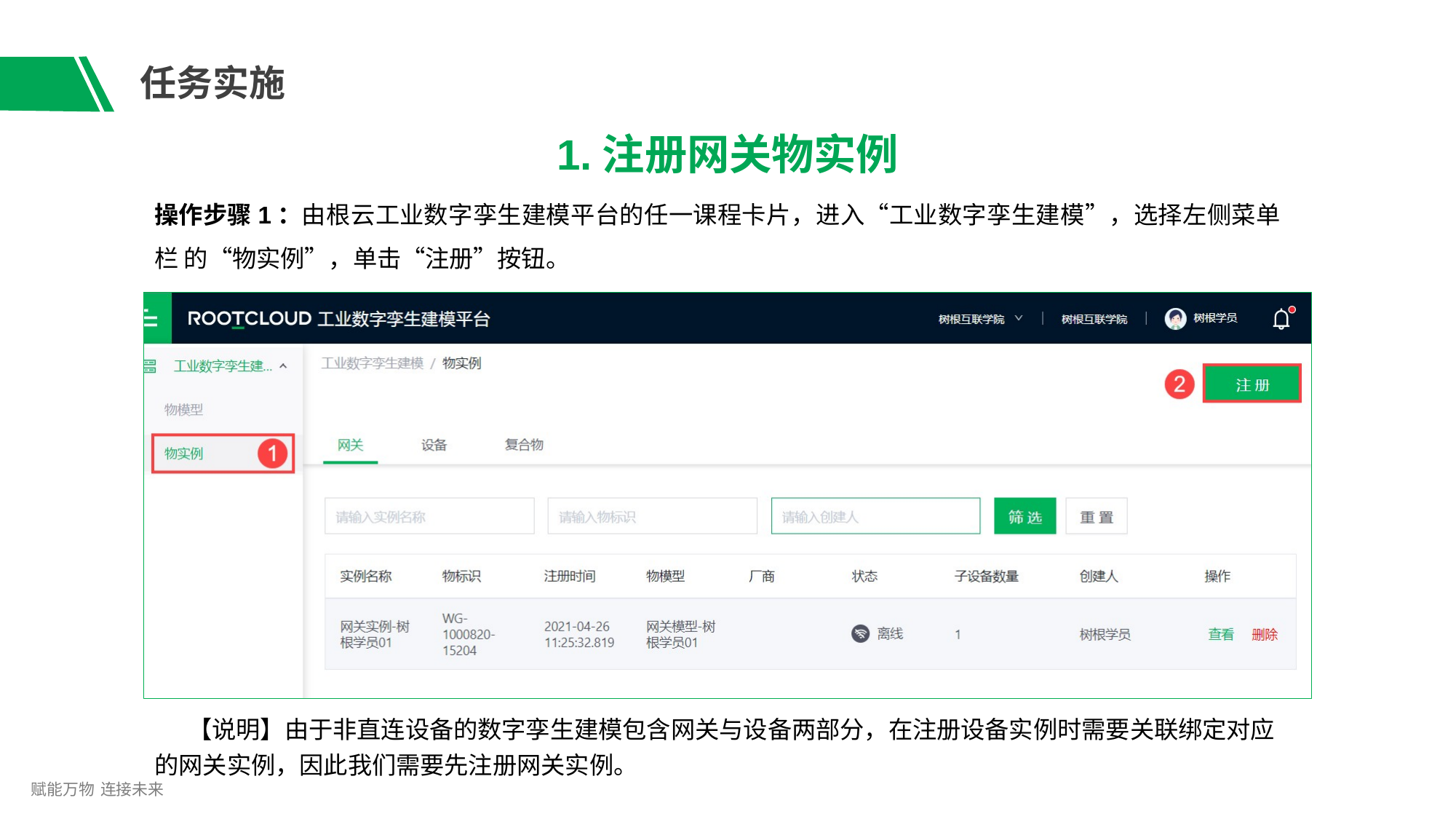

# 任务实施
1.注册网关物实例
操作步骤1：由根云工业数字孪生建模平台的任一课程卡片，进入“工业数字孪生建模”，选择左侧菜单栏 的“物实例”，单击“注册”按钮。

【说明】由于非直连设备的数字孪生建模包含网关与设备两部分，在注册设备实例时需要关联绑定对应 的网关实例，因此我们需要先注册网关实例。
赋能万物 连接未来